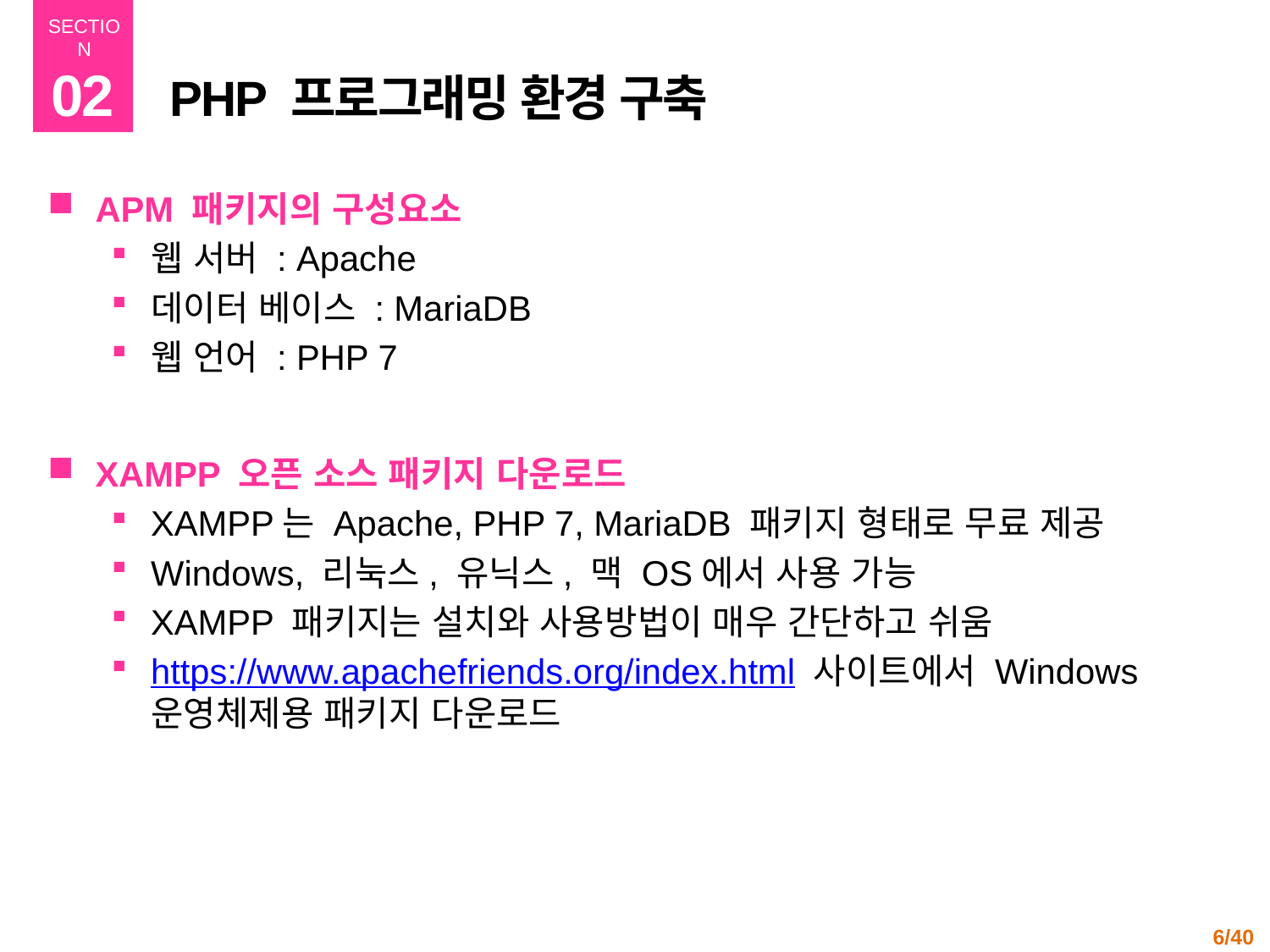

02
# PHP 프로그래밍 환경 구축
APM 패키지의 구성요소
웹 서버 : Apache
데이터 베이스 : MariaDB
웹 언어 : PHP 7

XAMPP 오픈 소스 패키지 다운로드
XAMPP는 Apache, PHP 7, MariaDB 패키지 형태로 무료 제공
Windows, 리눅스, 유닉스, 맥 OS에서 사용 가능
XAMPP 패키지는 설치와 사용방법이 매우 간단하고 쉬움
https://www.apachefriends.org/index.html 사이트에서 Windows운영체제용 패키지 다운로드